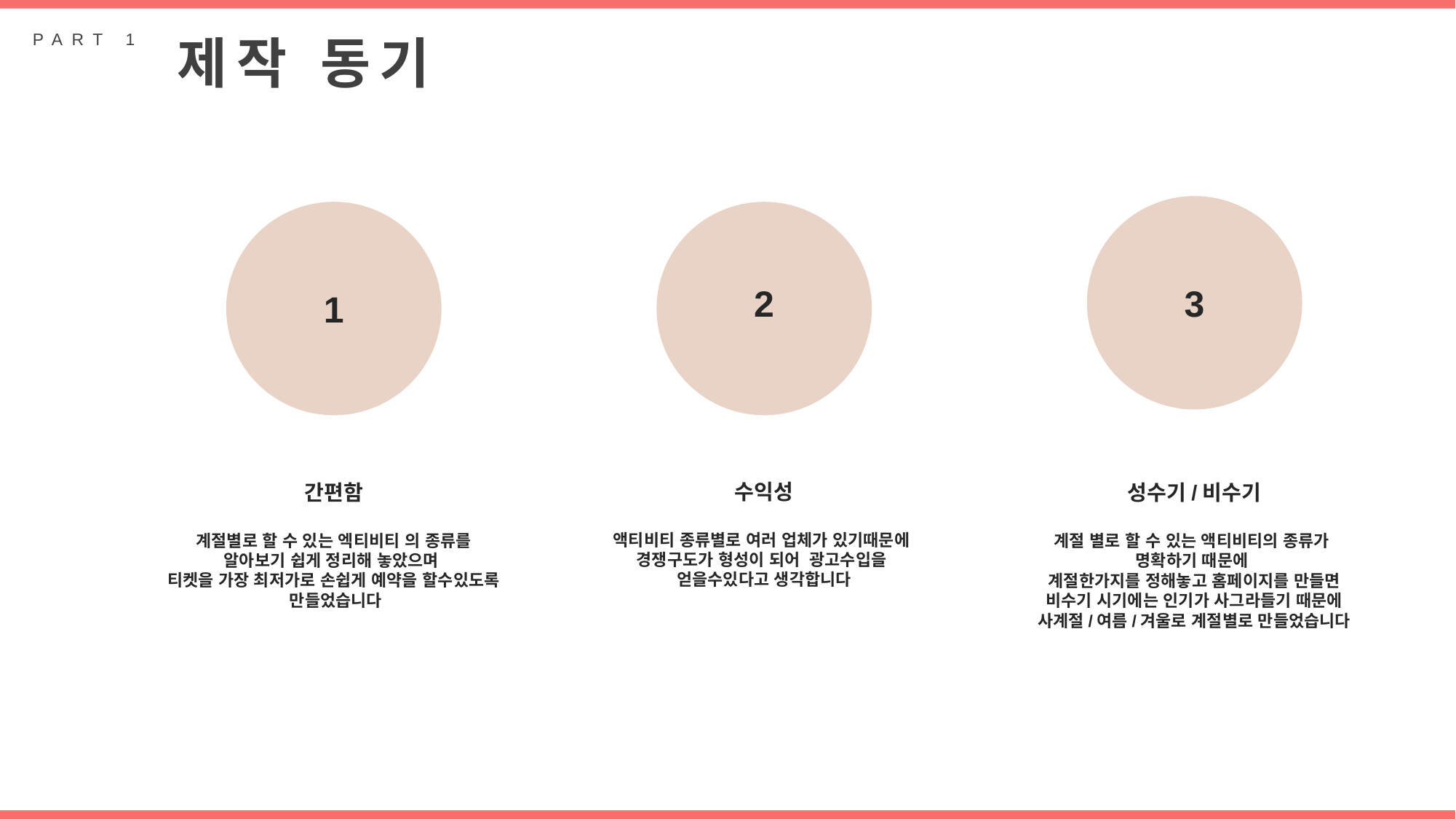

PART 1
제작 동기

3
2
1
수익성

액티비티 종류별로 여러 업체가 있기때문에
경쟁구도가 형성이 되어  광고수입을
얻을수있다고 생각합니다
간편함

계절별로 할 수 있는 엑티비티 의 종류를
알아보기 쉽게 정리해 놓았으며
티켓을 가장 최저가로 손쉽게 예약을 할수있도록
 만들었습니다
성수기/비수기

계절 별로 할 수 있는 액티비티의 종류가
명확하기 때문에
계절한가지를 정해놓고 홈페이지를 만들면
비수기 시기에는 인기가 사그라들기 때문에
사계절/여름/겨울로 계절별로 만들었습니다